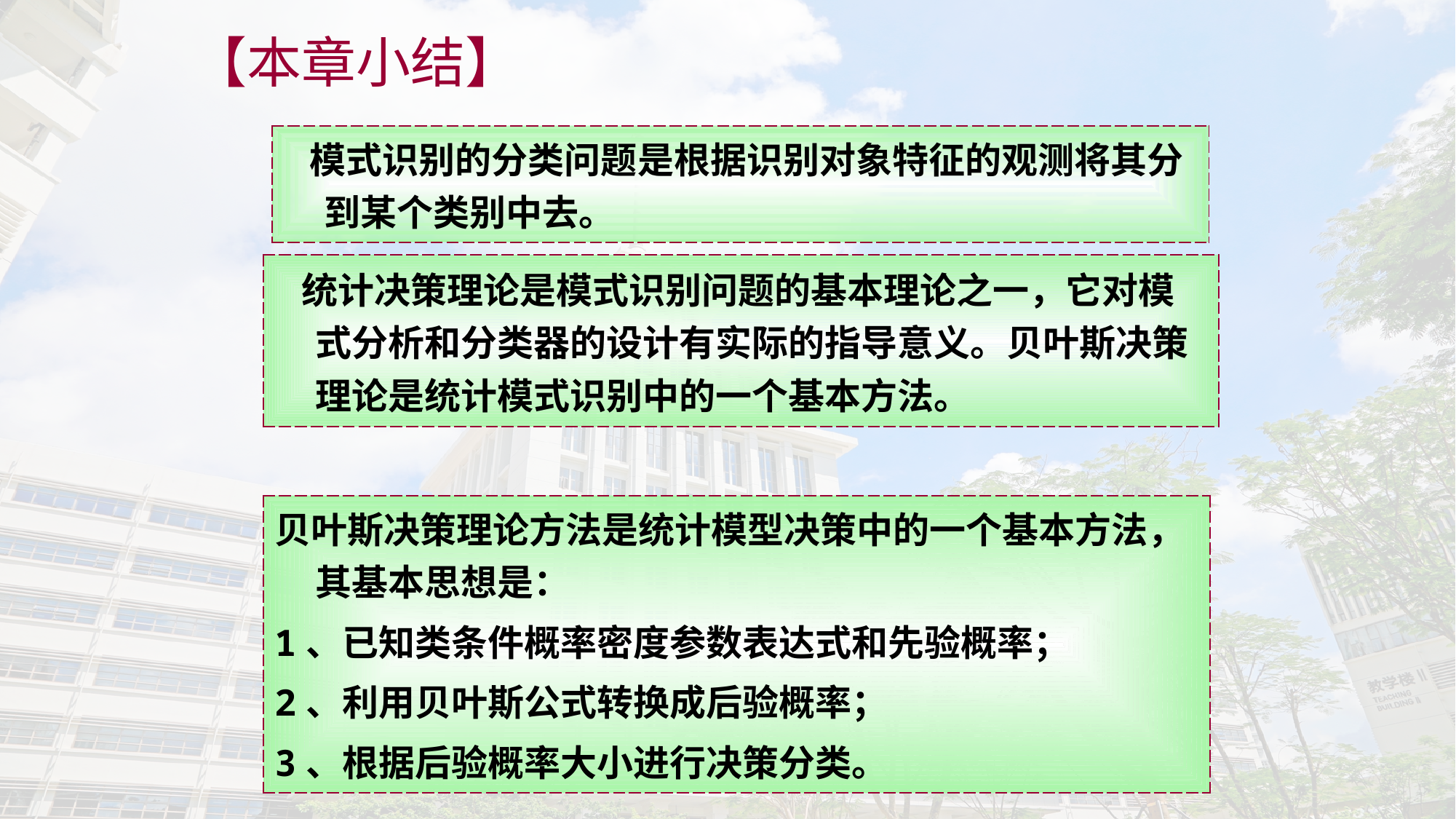

【本章小结】
| 模式识别的分类问题是根据识别对象特征的观测将其分到某个类别中去。 |
| --- |
| 统计决策理论是模式识别问题的基本理论之一，它对模式分析和分类器的设计有实际的指导意义。贝叶斯决策理论是统计模式识别中的一个基本方法。 |
| --- |
| 贝叶斯决策理论方法是统计模型决策中的一个基本方法，其基本思想是： 1、已知类条件概率密度参数表达式和先验概率； 2、利用贝叶斯公式转换成后验概率； 3、根据后验概率大小进行决策分类。 |
| --- |